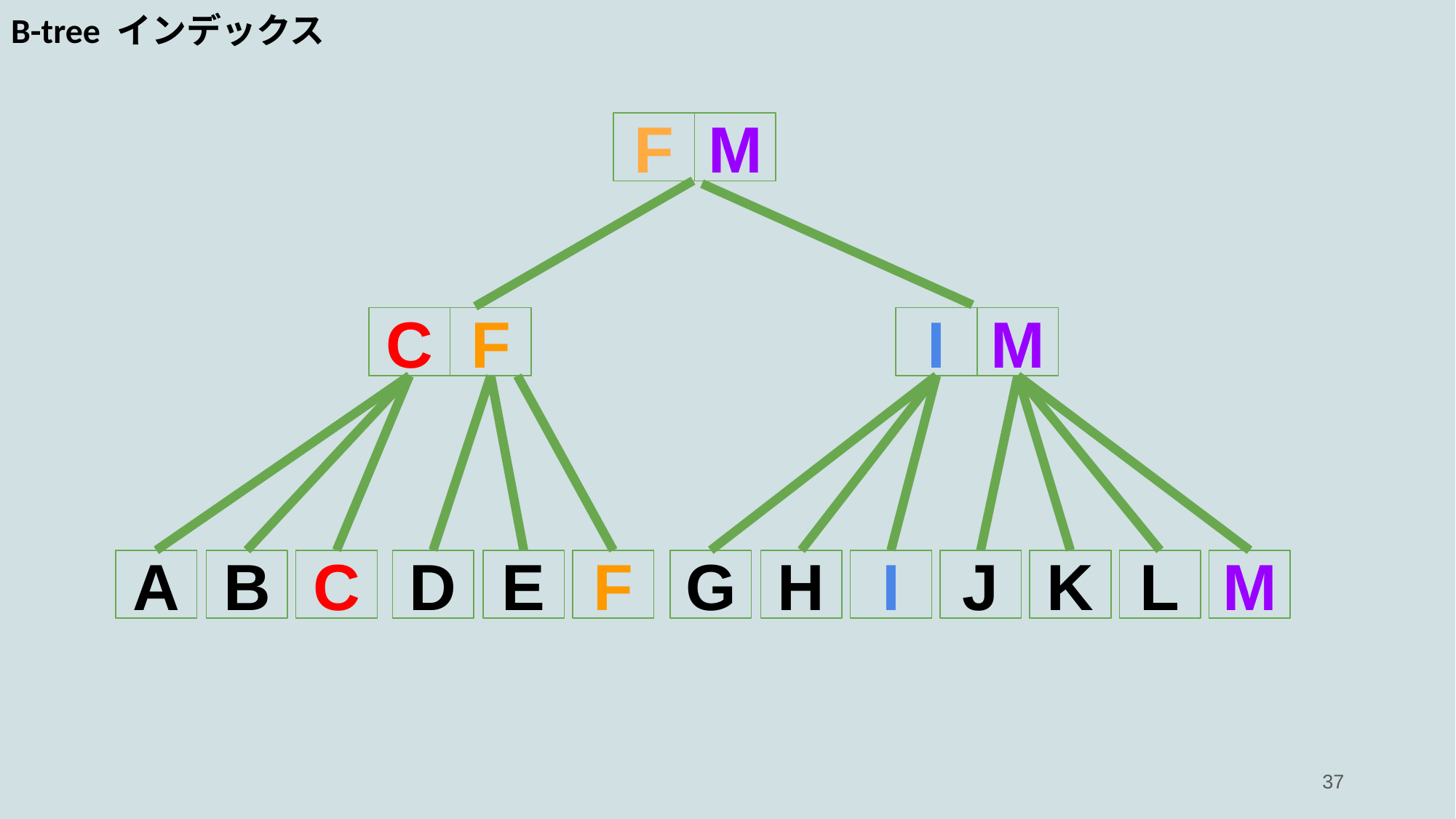

B-tree インデックス
F
M
C
F
I
M
A
B
C
D
E
F
G
H
I
J
K
L
M
37